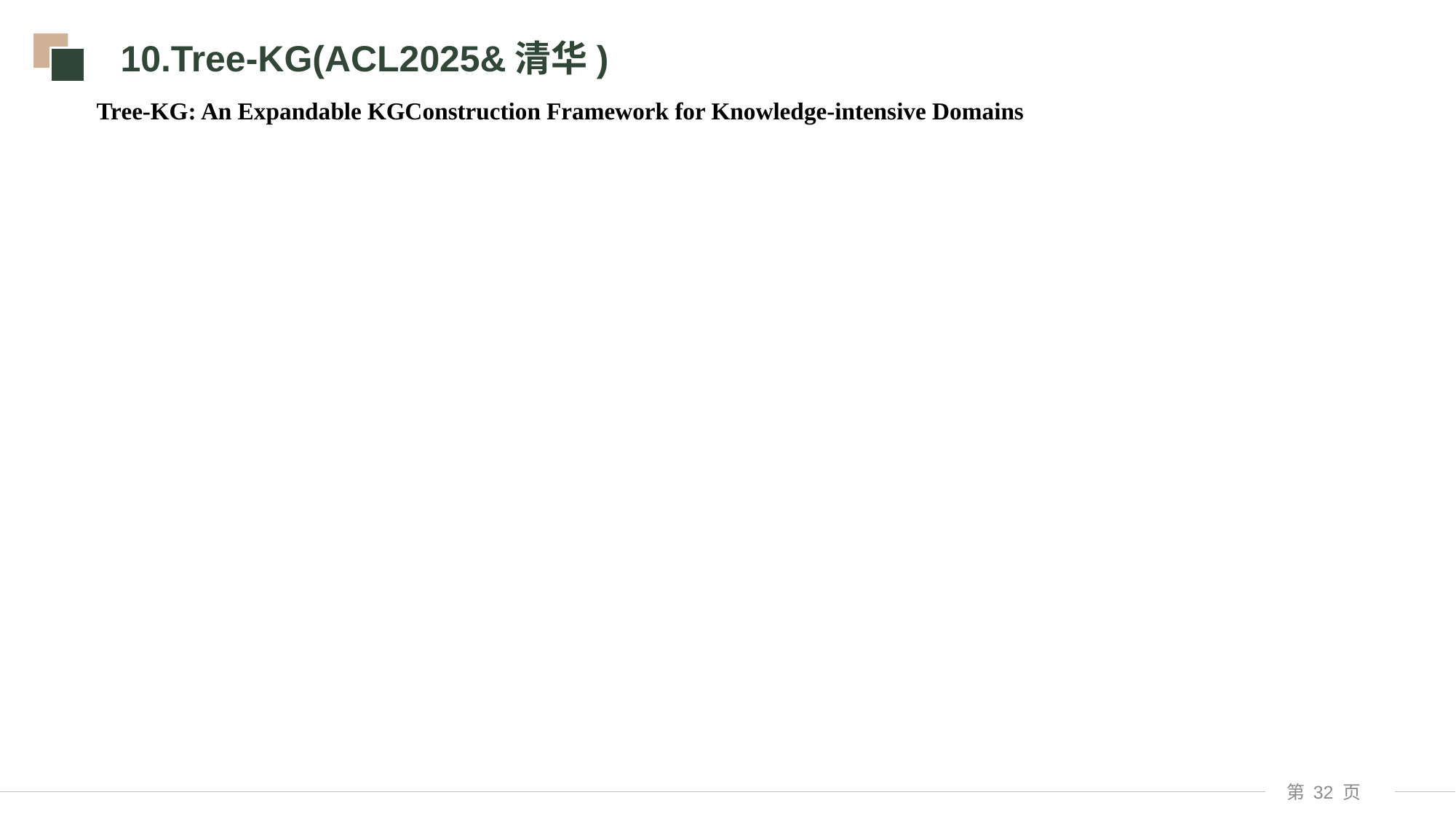

10.Tree-KG(ACL2025&清华)
Tree-KG: An Expandable KGConstruction Framework for Knowledge-intensive Domains
第 32 页